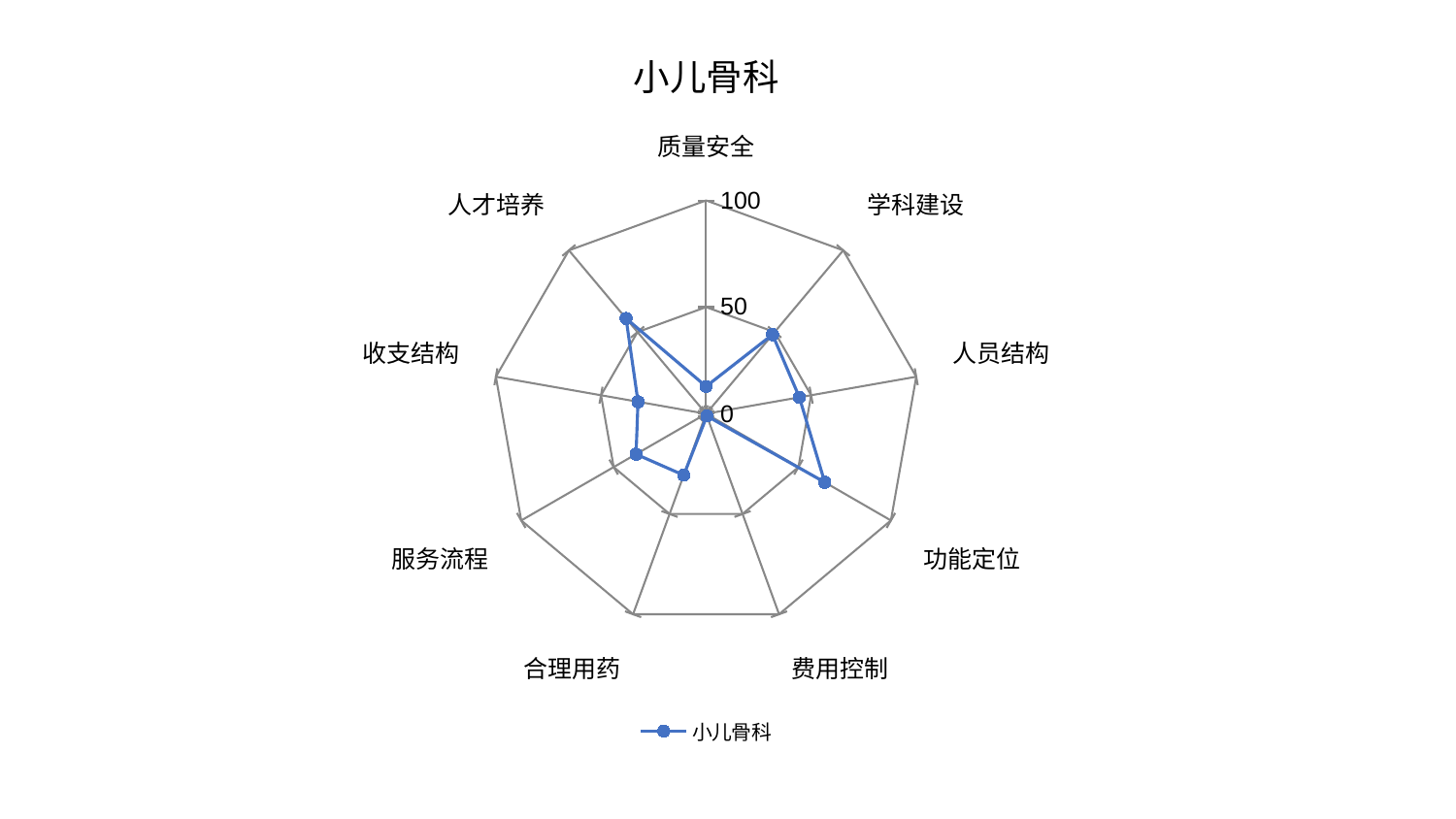

### Chart: 小儿骨科

| Category | 小儿骨科 |
|---|---|
| 质量安全 | 12.805637803869349 |
| 学科建设 | 48.468918412753254 |
| 人员结构 | 44.39400347629525 |
| 功能定位 | 64.22586178928185 |
| 费用控制 | 1.107141918580007 |
| 合理用药 | 30.640166189596503 |
| 服务流程 | 37.89562399504557 |
| 收支结构 | 32.41061410354476 |
| 人才培养 | 58.32902115186926 |
306